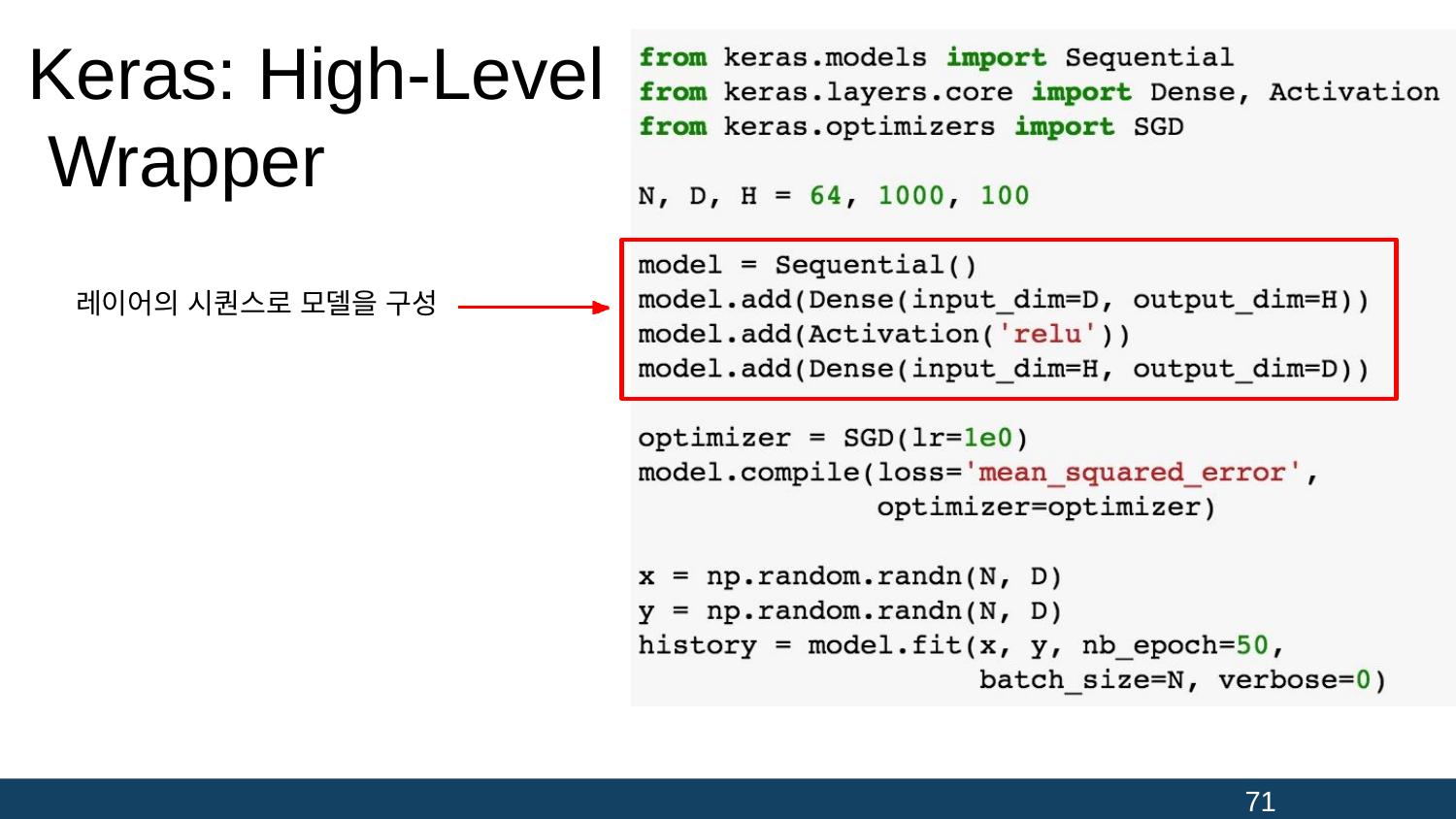

# Keras: High-Level  Wrapper

레이어의 시퀀스로 모델을 구성